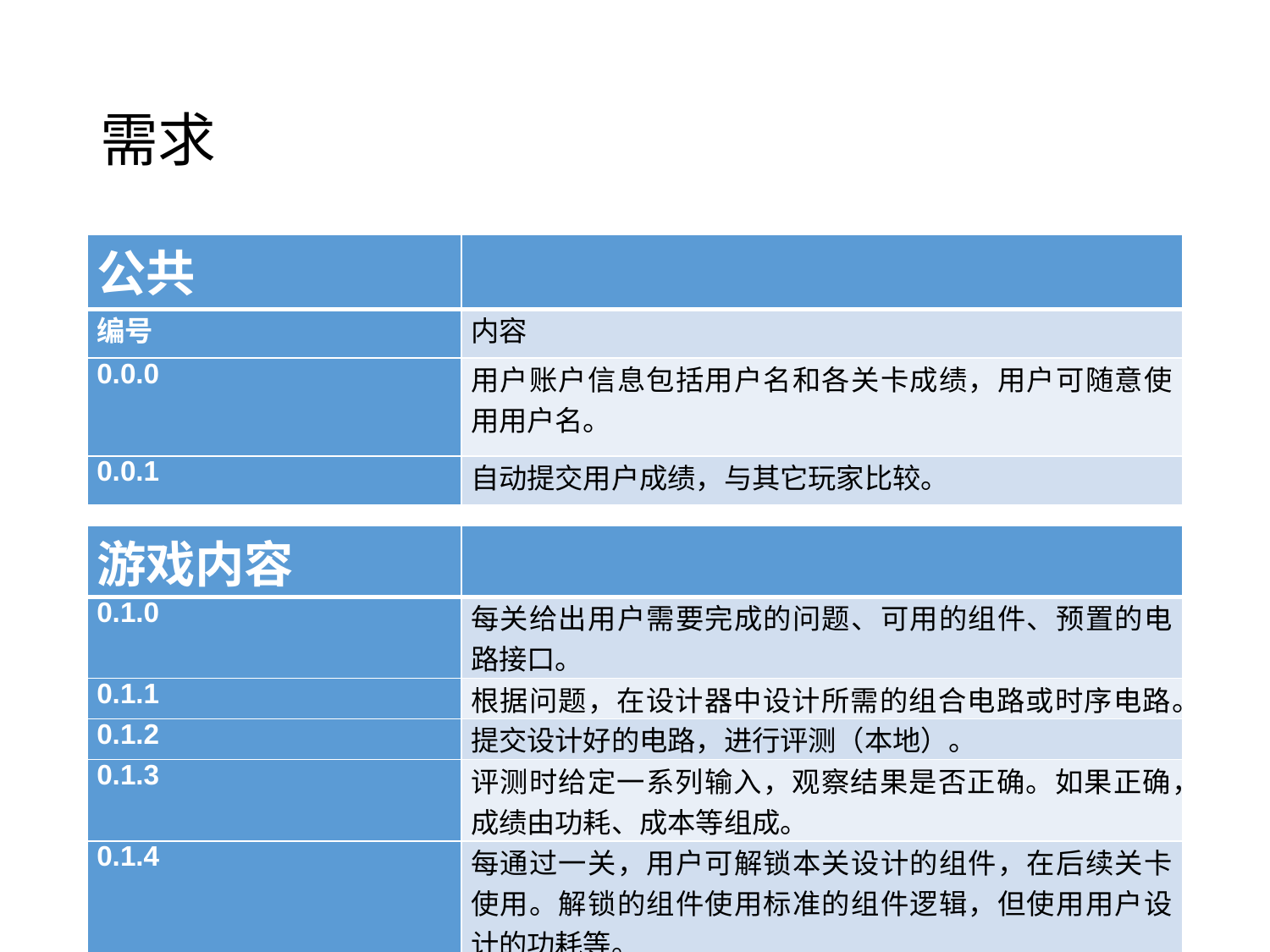

# 需求
| 公共 |  |
| --- | --- |
| 编号 | 内容 |
| 0.0.0 | 用户账户信息包括用户名和各关卡成绩，用户可随意使用用户名。 |
| 0.0.1 | 自动提交用户成绩，与其它玩家比较。 |
| 游戏内容 |  |
| --- | --- |
| 0.1.0 | 每关给出用户需要完成的问题、可用的组件、预置的电路接口。 |
| 0.1.1 | 根据问题，在设计器中设计所需的组合电路或时序电路。 |
| 0.1.2 | 提交设计好的电路，进行评测（本地）。 |
| 0.1.3 | 评测时给定一系列输入，观察结果是否正确。如果正确，成绩由功耗、成本等组成。 |
| 0.1.4 | 每通过一关，用户可解锁本关设计的组件，在后续关卡使用。解锁的组件使用标准的组件逻辑，但使用用户设计的功耗等。 |